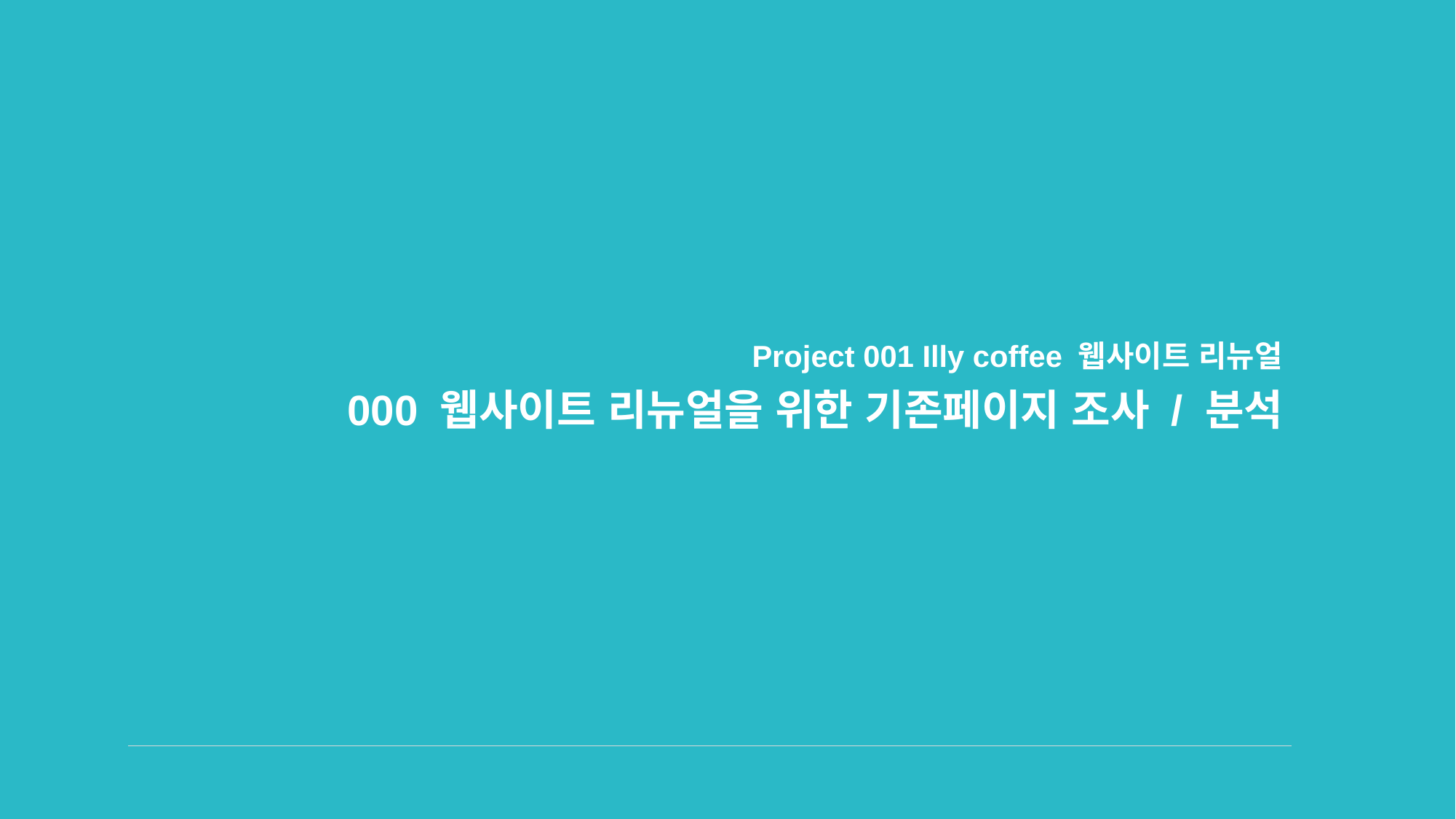

Project 001 Illy coffee 웹사이트 리뉴얼
000 웹사이트 리뉴얼을 위한 기존페이지 조사 / 분석